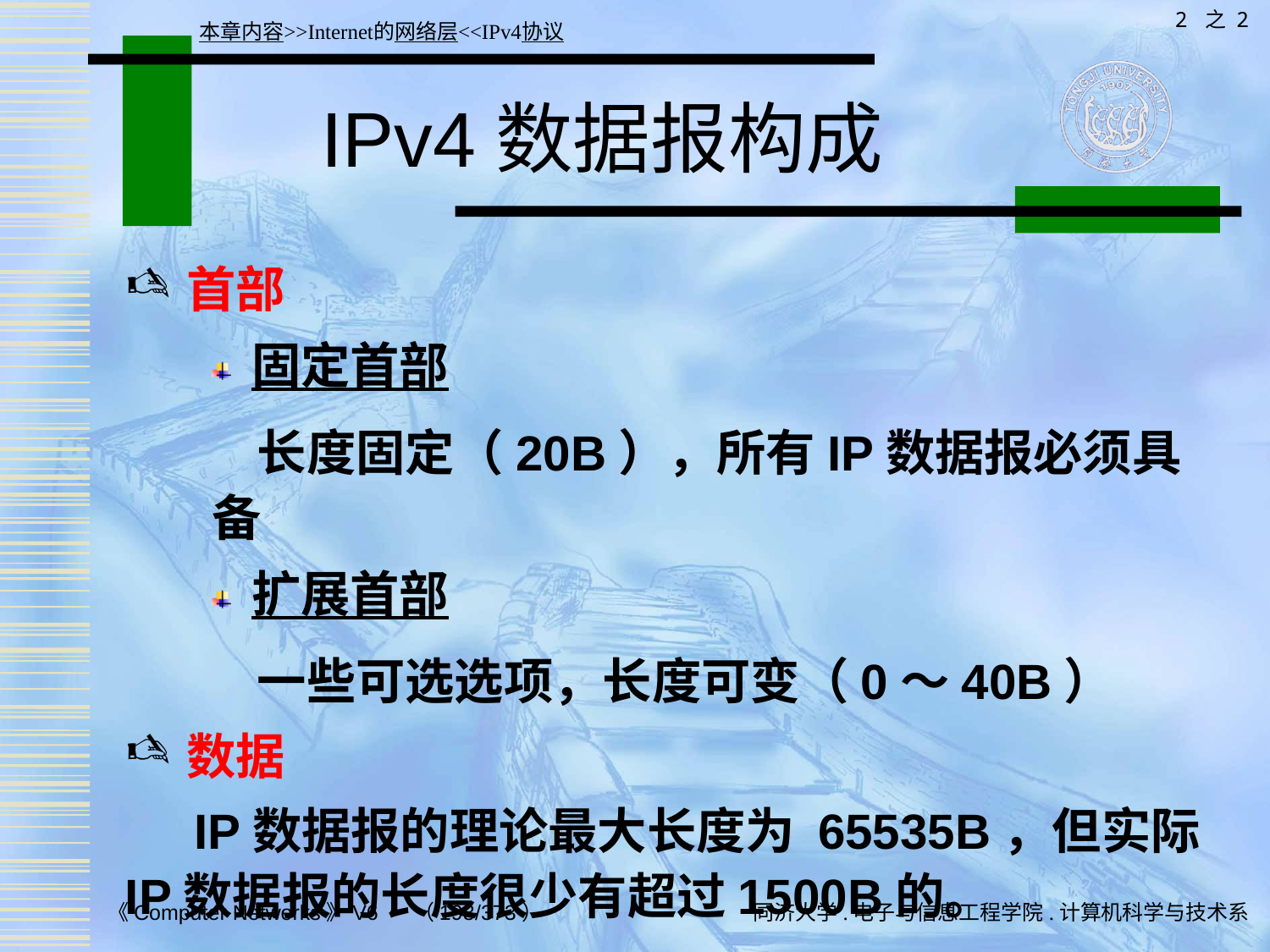

2 之 2
本章内容>>Internet的网络层<<IPv4协议
# IPv4数据报构成
首部
固定首部
   长度固定（20B），所有IP数据报必须具备
扩展首部
   一些可选选项，长度可变（0～40B）
数据
     IP数据报的理论最大长度为 65535B，但实际IP数据报的长度很少有超过1500B的。